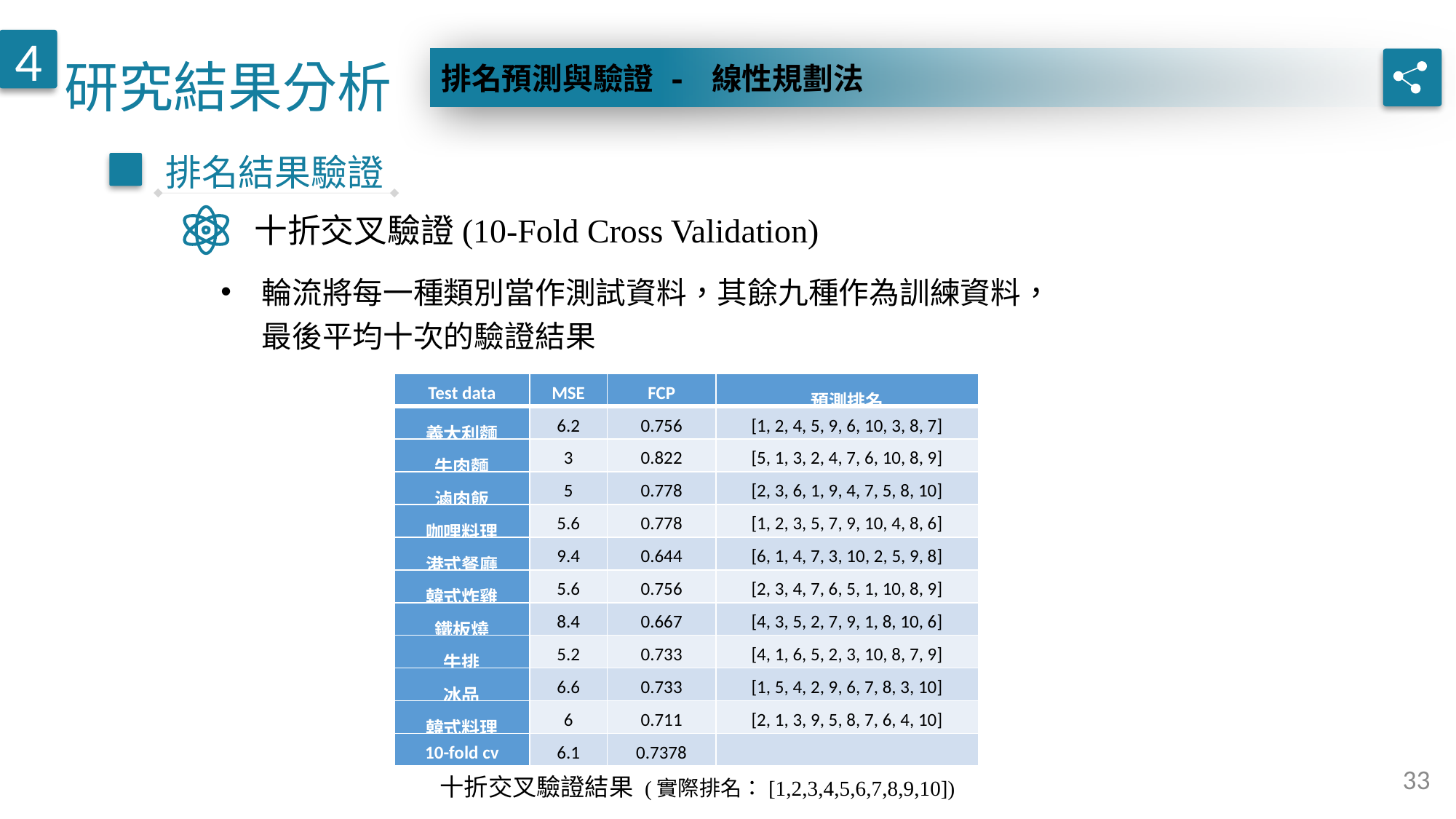

研究結果分析
4

排名預測與驗證 - 線性規劃法

排名結果驗證

十折交叉驗證(10-Fold Cross Validation)

輪流將每一種類別當作測試資料，其餘九種作為訓練資料，最後平均十次的驗證結果
| Test data | MSE | FCP | 預測排名 |
| --- | --- | --- | --- |
| 義大利麵 | 6.2 | 0.756 | [1, 2, 4, 5, 9, 6, 10, 3, 8, 7] |
| 牛肉麵 | 3 | 0.822 | [5, 1, 3, 2, 4, 7, 6, 10, 8, 9] |
| 滷肉飯 | 5 | 0.778 | [2, 3, 6, 1, 9, 4, 7, 5, 8, 10] |
| 咖哩料理 | 5.6 | 0.778 | [1, 2, 3, 5, 7, 9, 10, 4, 8, 6] |
| 港式餐廳 | 9.4 | 0.644 | [6, 1, 4, 7, 3, 10, 2, 5, 9, 8] |
| 韓式炸雞 | 5.6 | 0.756 | [2, 3, 4, 7, 6, 5, 1, 10, 8, 9] |
| 鐵板燒 | 8.4 | 0.667 | [4, 3, 5, 2, 7, 9, 1, 8, 10, 6] |
| 牛排 | 5.2 | 0.733 | [4, 1, 6, 5, 2, 3, 10, 8, 7, 9] |
| 冰品 | 6.6 | 0.733 | [1, 5, 4, 2, 9, 6, 7, 8, 3, 10] |
| 韓式料理 | 6 | 0.711 | [2, 1, 3, 9, 5, 8, 7, 6, 4, 10] |
| 10-fold cv | 6.1 | 0.7378 |  |
33
十折交叉驗證結果 (實際排名：[1,2,3,4,5,6,7,8,9,10])